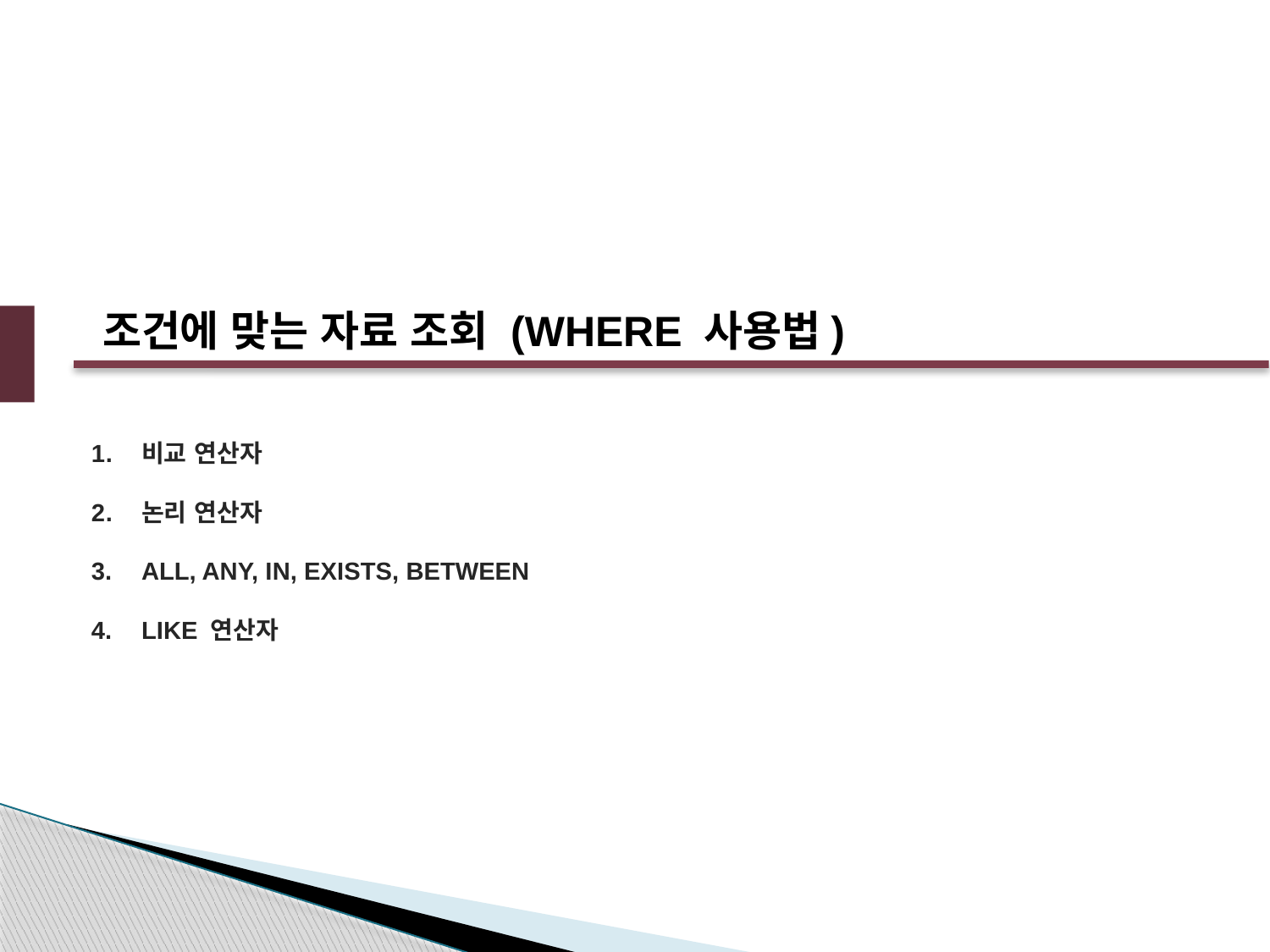

조건에 맞는 자료 조회 (WHERE 사용법)

비교 연산자
논리 연산자
ALL, ANY, IN, EXISTS, BETWEEN
LIKE 연산자